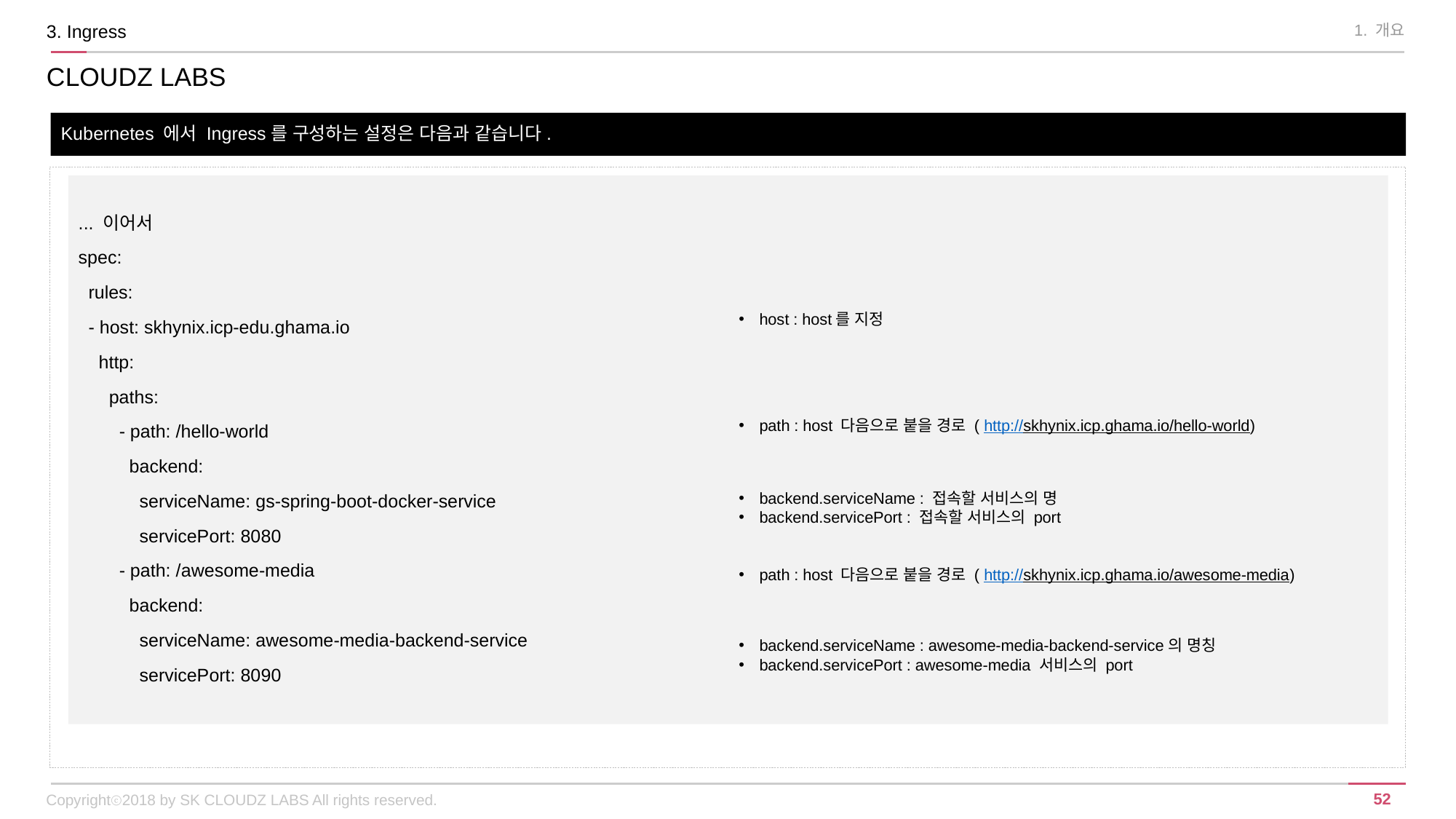

3. Ingress
1. 개요
CLOUDZ LABS
Kubernetes 에서 Ingress를 구성하는 설정은 다음과 같습니다.
... 이어서
spec:
  rules:
  - host: skhynix.icp-edu.ghama.io
    http:
      paths:
        - path: /hello-world
          backend:
            serviceName: gs-spring-boot-docker-service
            servicePort: 8080
        - path: /awesome-media
          backend:
            serviceName: awesome-media-backend-service
            servicePort: 8090
host : host를 지정
path : host 다음으로 붙을 경로 ( http://skhynix.icp.ghama.io/hello-world)
backend.serviceName : 접속할 서비스의 명
backend.servicePort : 접속할 서비스의 port
path : host 다음으로 붙을 경로 ( http://skhynix.icp.ghama.io/awesome-media)
backend.serviceName : awesome-media-backend-service의 명칭
backend.servicePort : awesome-media 서비스의 port
Copyrightⓒ2018 by SK CLOUDZ LABS All rights reserved.